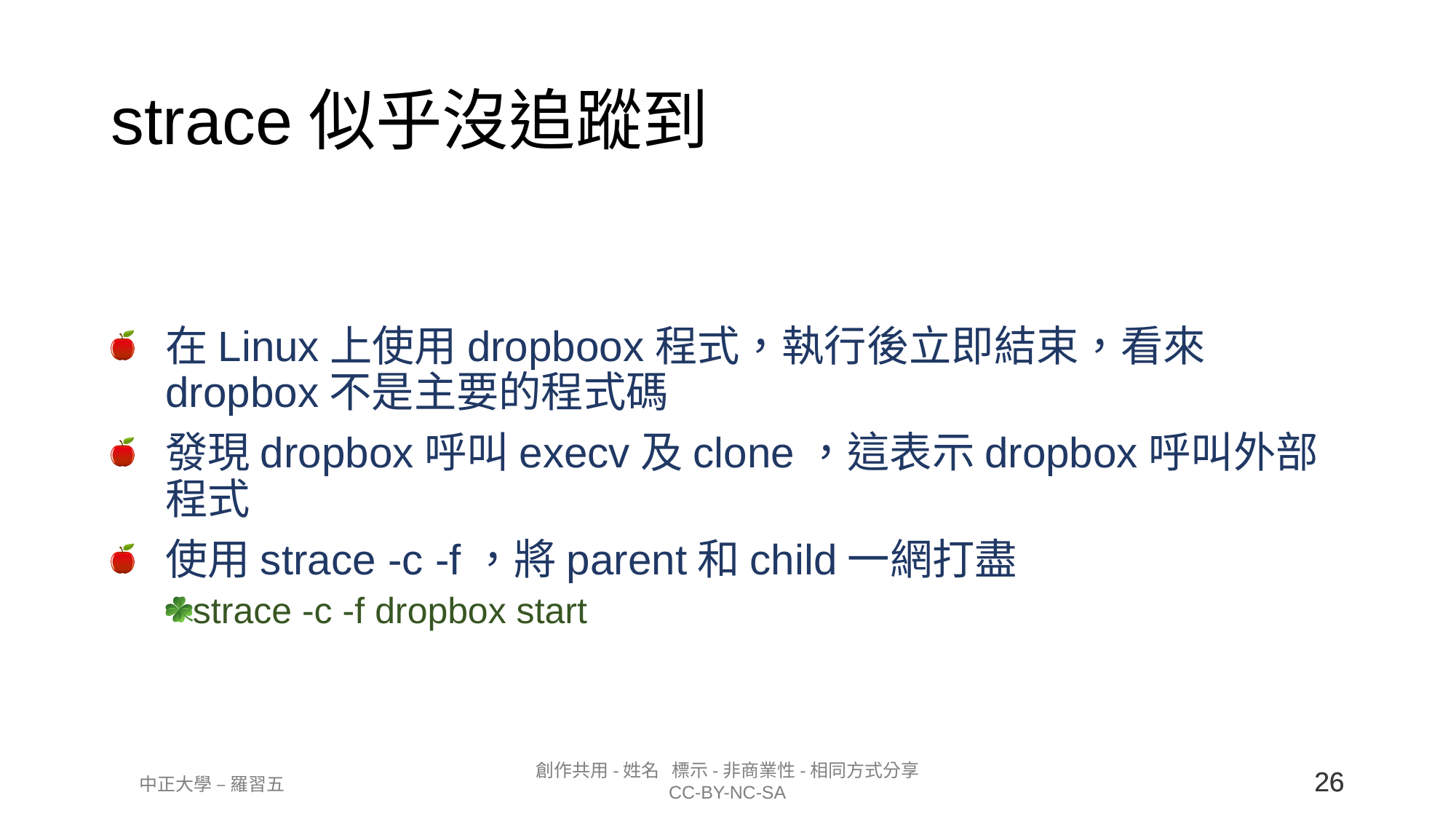

# strace似乎沒追蹤到
在Linux上使用dropboox程式，執行後立即結束，看來dropbox不是主要的程式碼
發現dropbox呼叫execv及clone，這表示dropbox呼叫外部程式
使用strace -c -f，將parent和child一網打盡
strace -c -f dropbox start